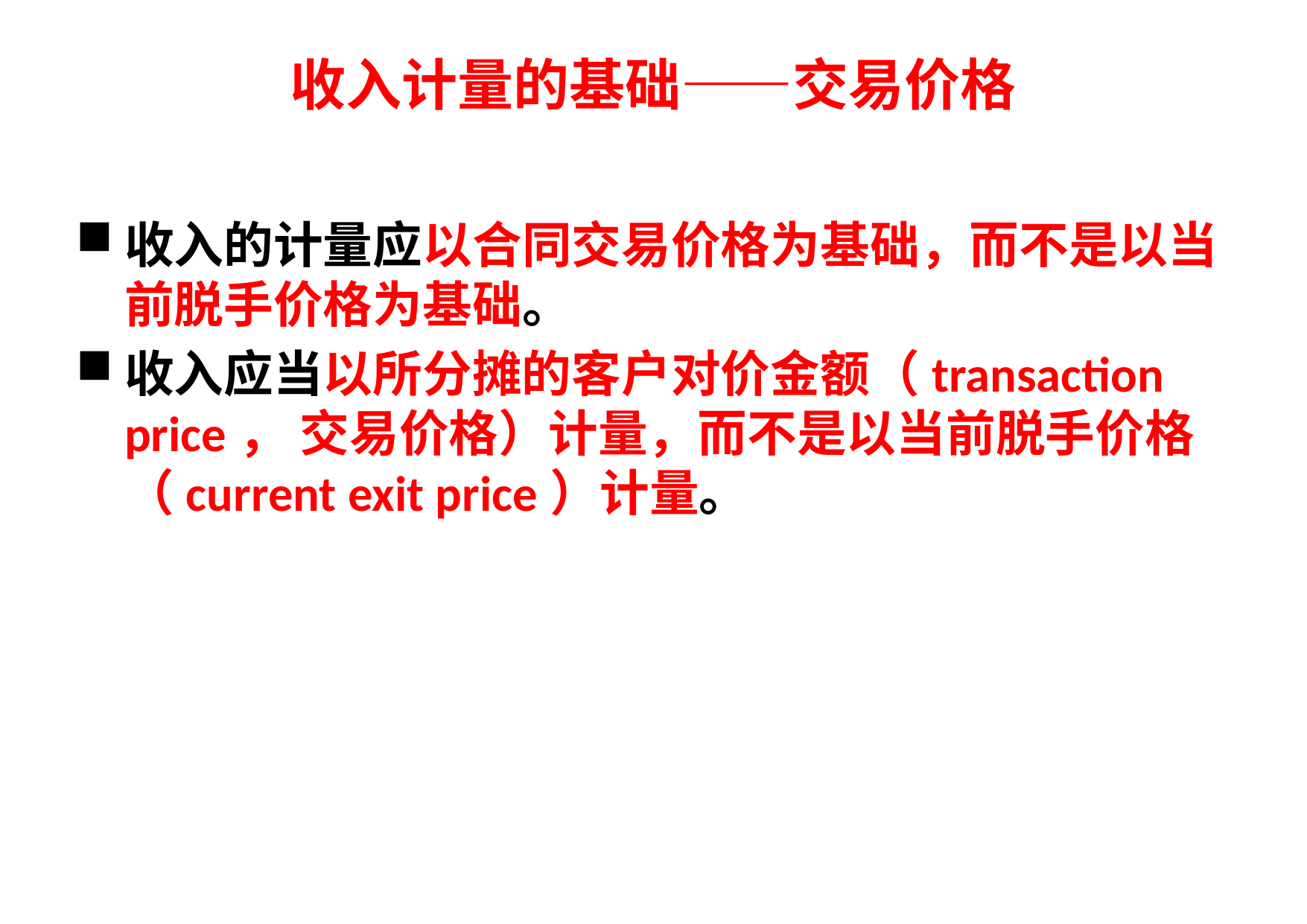

# 收入计量的基础——交易价格
收入的计量应以合同交易价格为基础，而不是以当前脱手价格为基础。
收入应当以所分摊的客户对价金额（transaction price， 交易价格）计量，而不是以当前脱手价格（current exit price）计量。
60